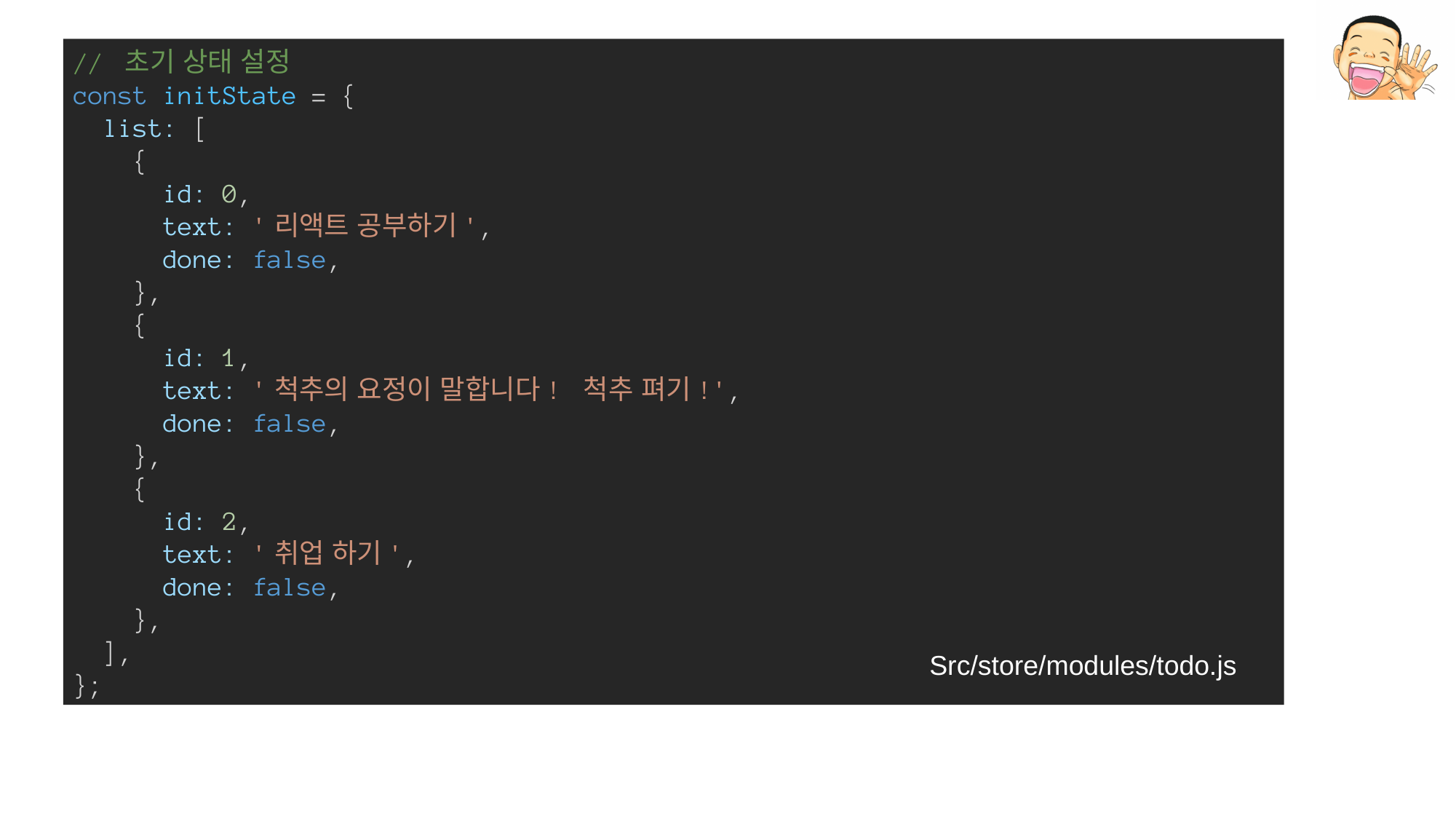

// 초기 상태 설정
const initState = {
  list: [
    {
      id: 0,
      text: '리액트 공부하기',
      done: false,
    },
    {
      id: 1,
      text: '척추의 요정이 말합니다! 척추 펴기!',
      done: false,
    },
    {
      id: 2,
      text: '취업 하기',
      done: false,
    },
  ],
};
Src/store/modules/todo.js